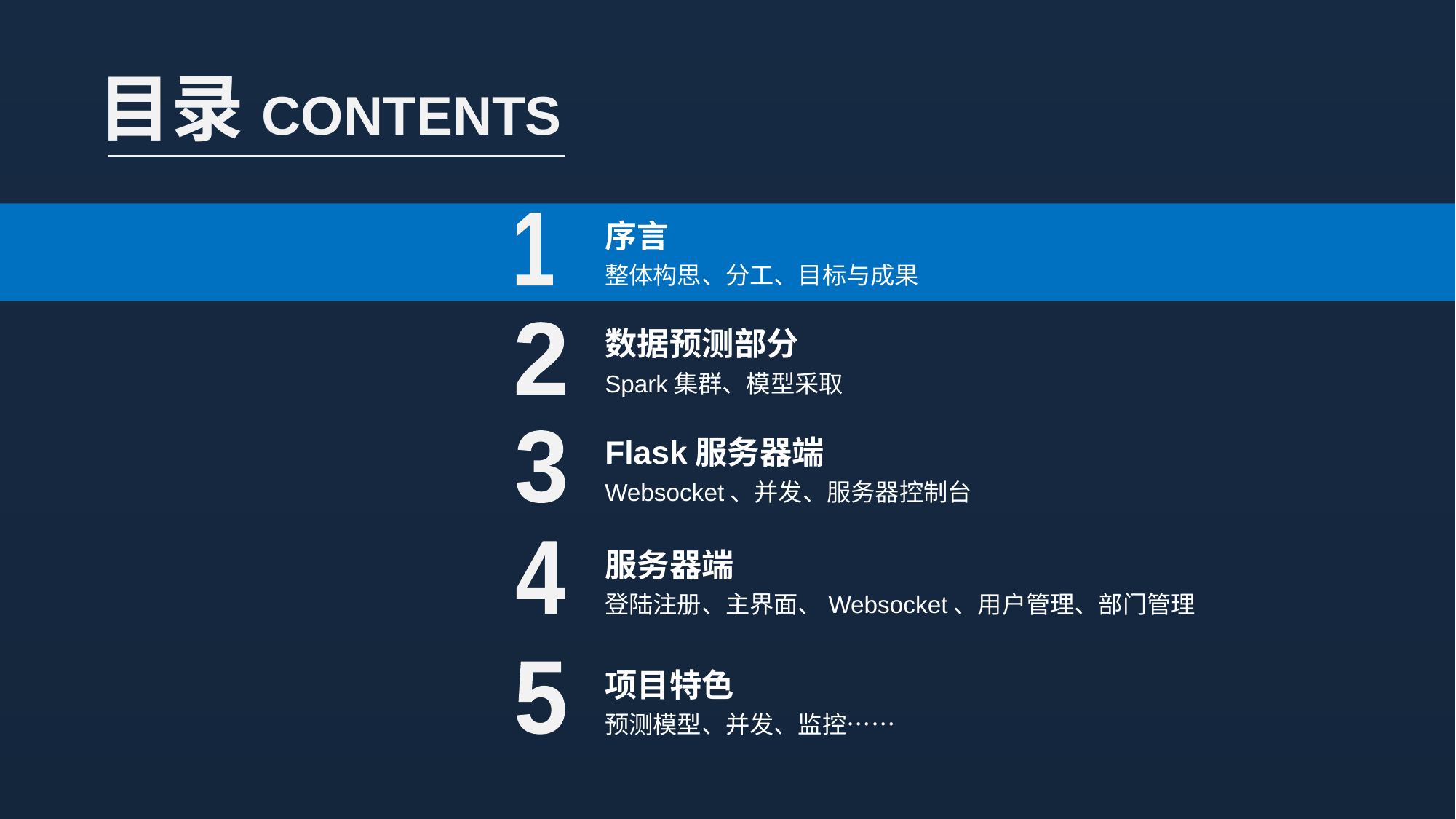

目录CONTENTS
序言
整体构思、分工、目标与成果

1
数据预测部分
Spark集群、模型采取
2
Flask服务器端
Websocket、并发、服务器控制台
3
服务器端
登陆注册、主界面、Websocket、用户管理、部门管理
4
项目特色
预测模型、并发、监控……
5